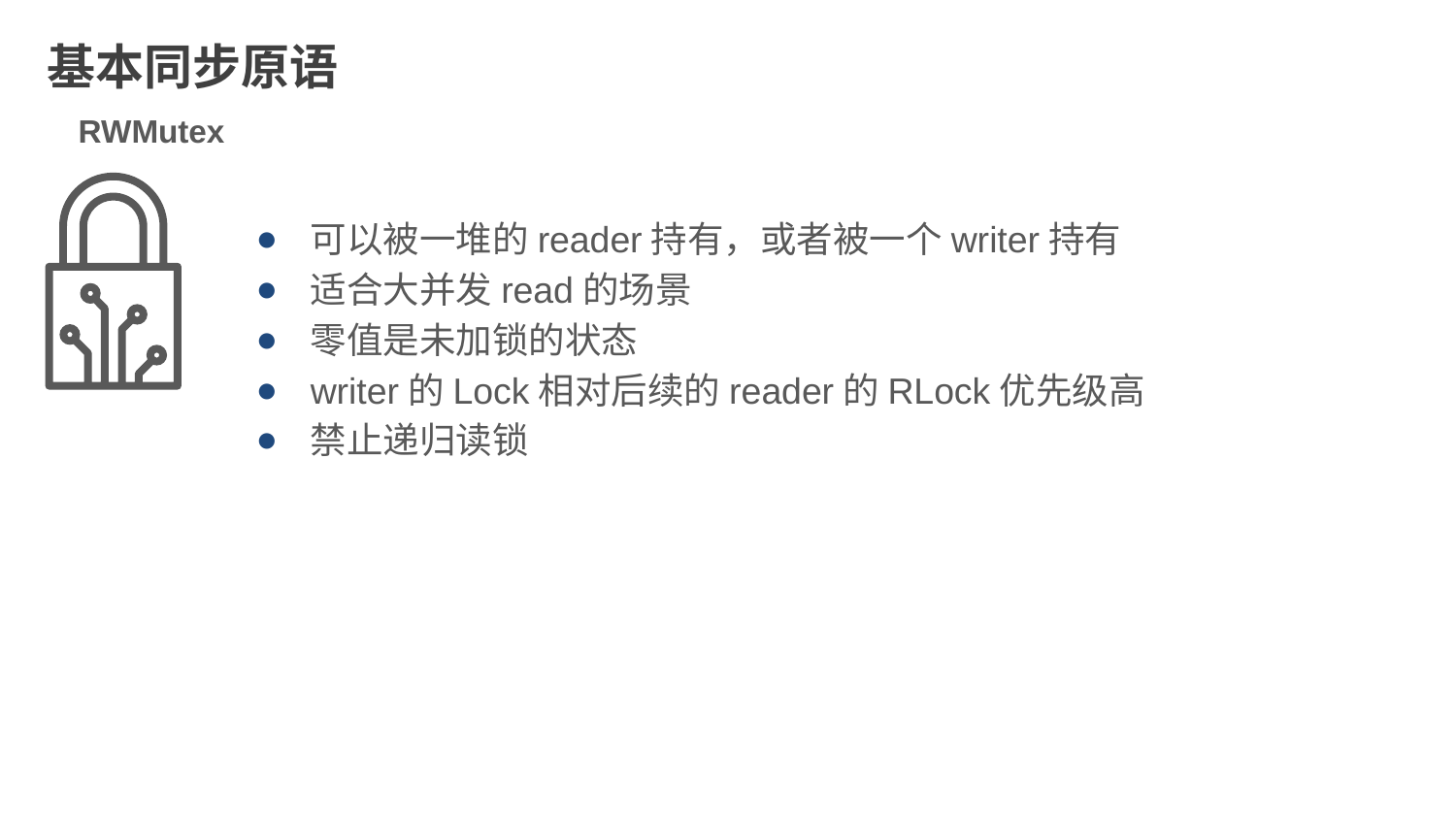

基本同步原语
RWMutex

可以被一堆的reader持有，或者被一个writer持有
适合大并发read的场景
零值是未加锁的状态
writer的Lock相对后续的reader的RLock优先级高
禁止递归读锁